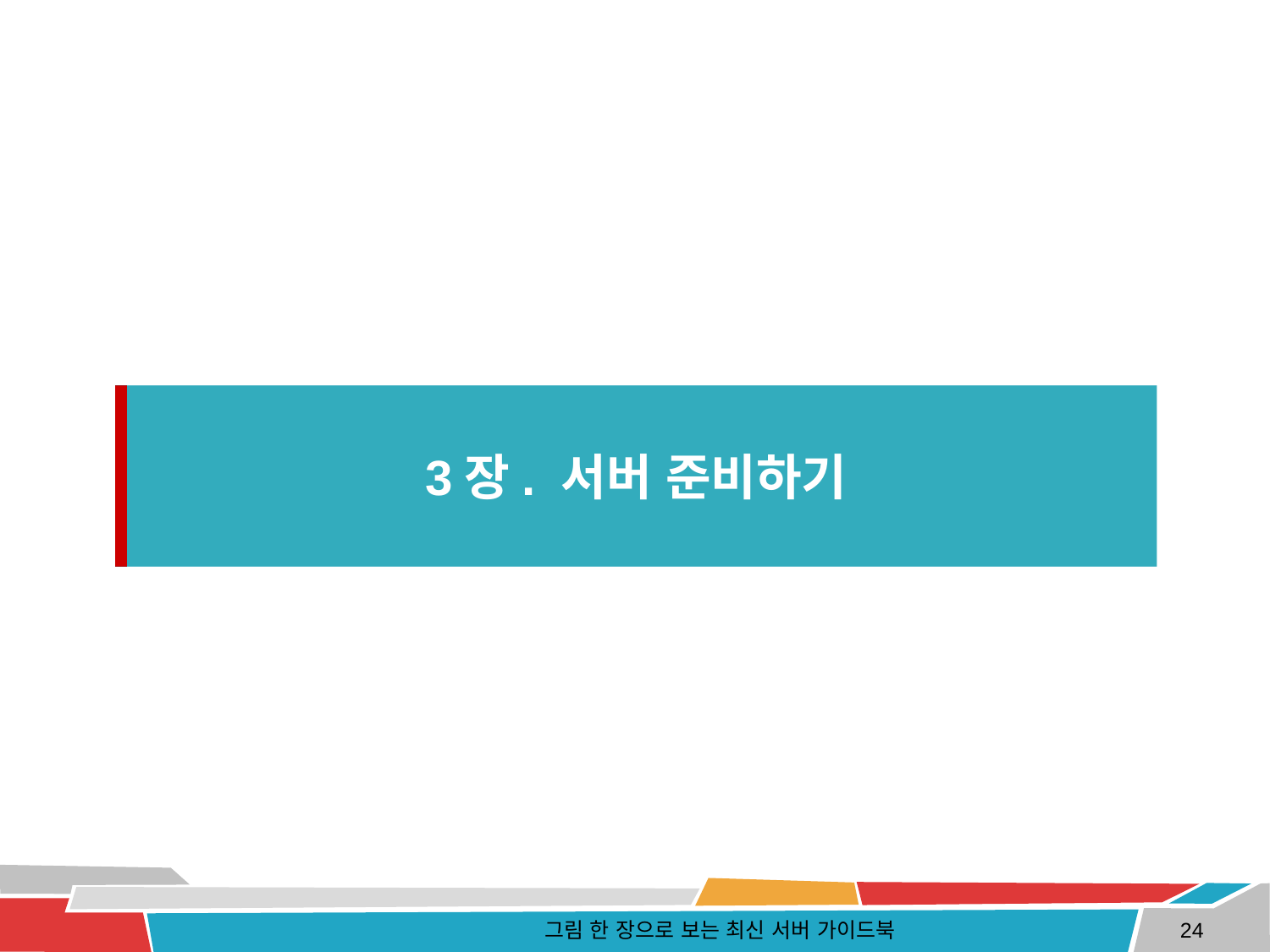

3장. 서버 준비하기
그림 한 장으로 보는 최신 서버 가이드북
24